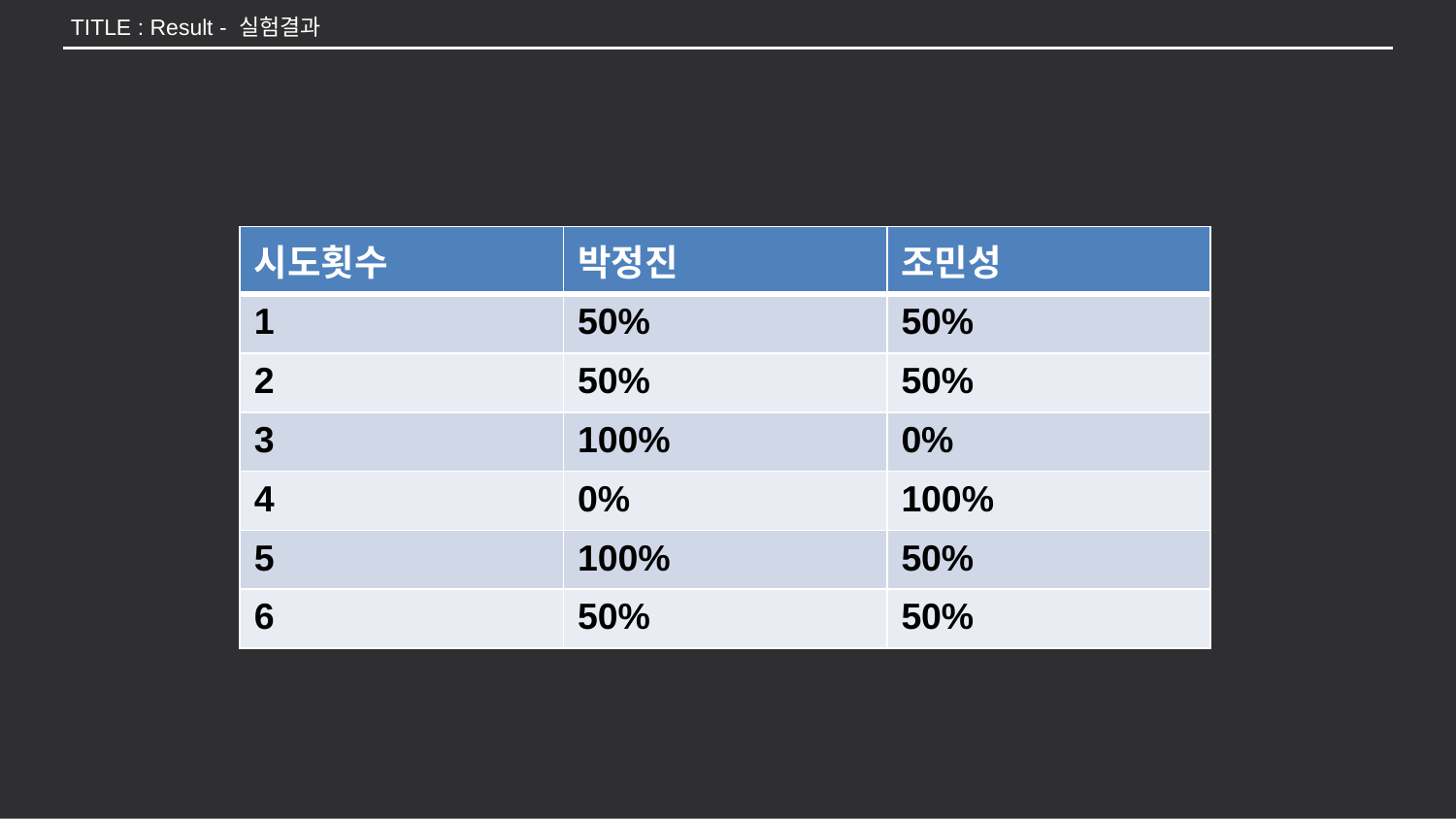

TITLE : Result - 실험결과
| 시도횟수 | 박정진 | 조민성 |
| --- | --- | --- |
| 1 | 50% | 50% |
| 2 | 50% | 50% |
| 3 | 100% | 0% |
| 4 | 0% | 100% |
| 5 | 100% | 50% |
| 6 | 50% | 50% |